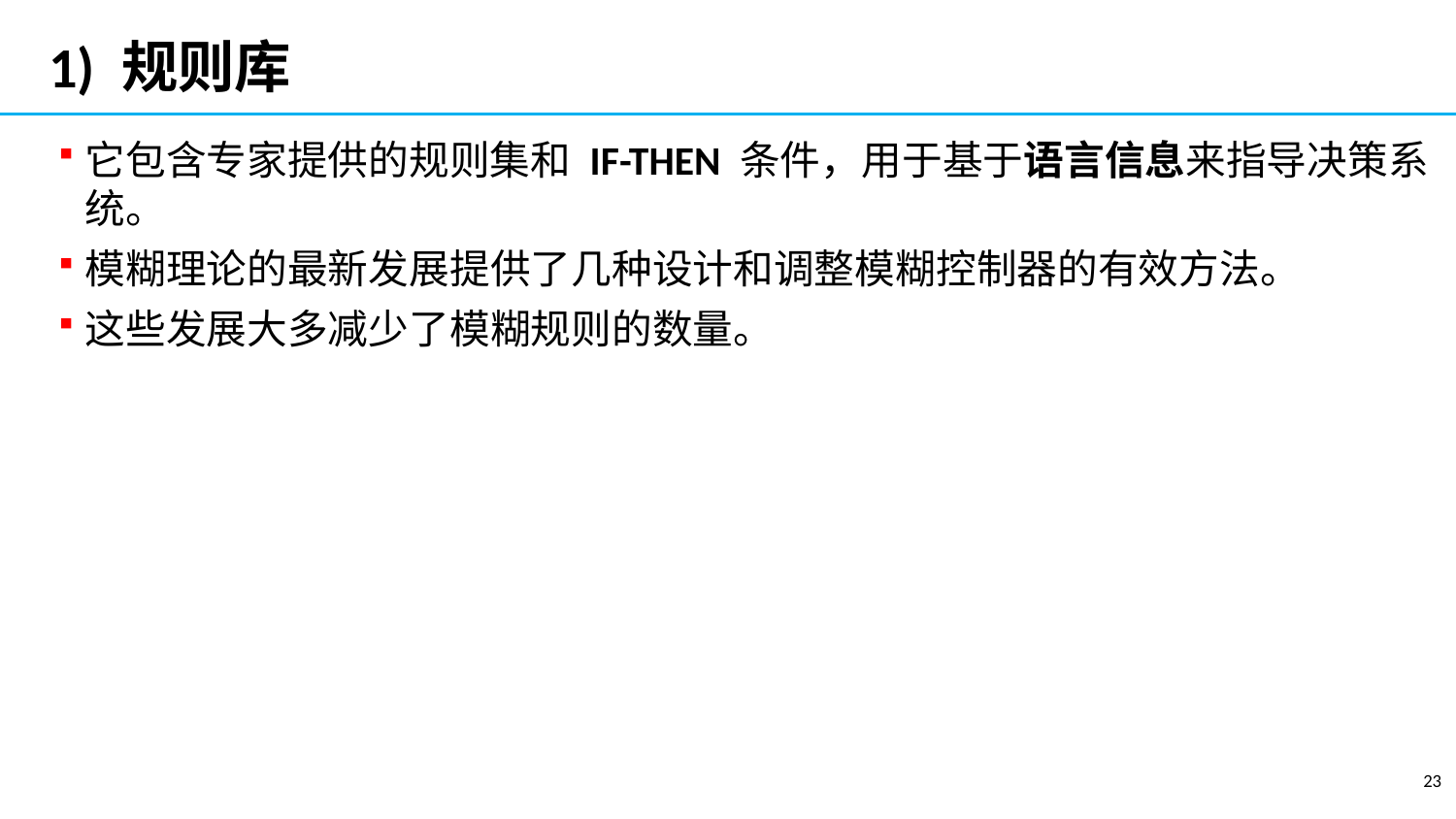

# 1) 规则库

它包含专家提供的规则集和 IF-THEN 条件，用于基于语言信息来指导决策系统。
模糊理论的最新发展提供了几种设计和调整模糊控制器的有效方法。
这些发展大多减少了模糊规则的数量。

23